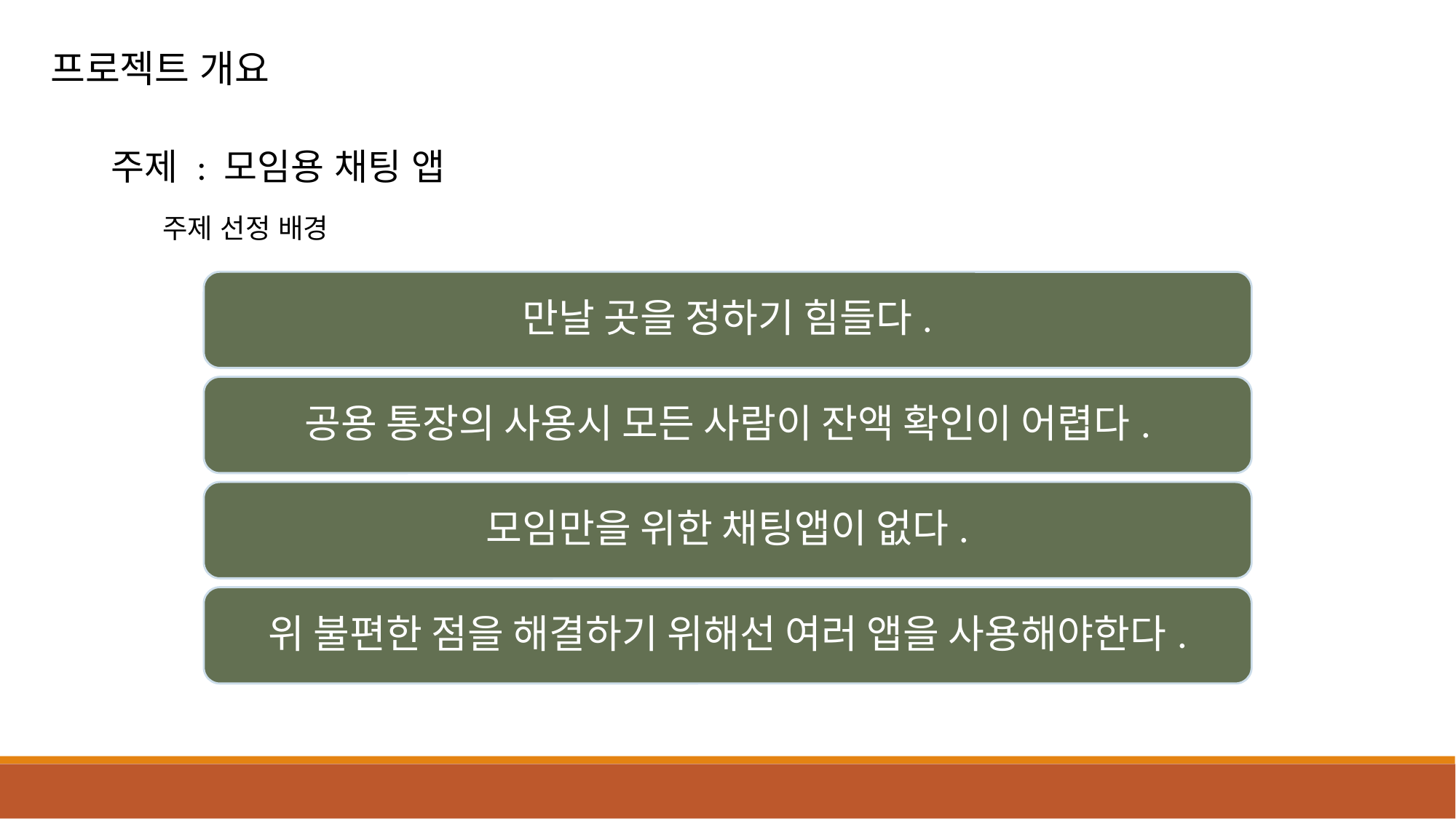

프로젝트 개요
주제 : 모임용 채팅 앱
주제 선정 배경

만날 곳을 정하기 힘들다.

공용 통장의 사용시 모든 사람이 잔액 확인이 어렵다.

모임만을 위한 채팅앱이 없다.

위 불편한 점을 해결하기 위해선 여러 앱을 사용해야한다.